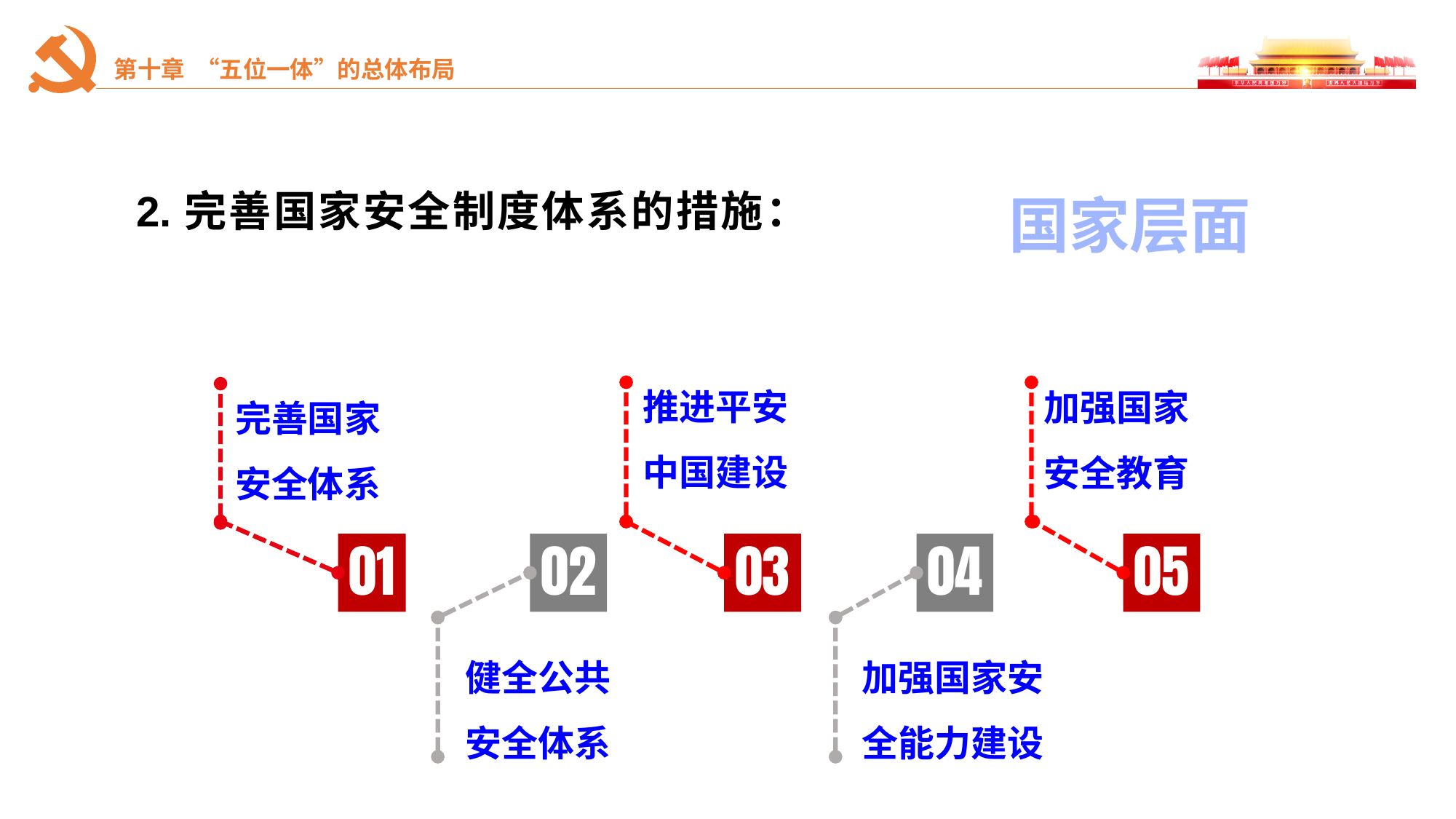

2.完善国家安全制度体系的措施：
国家层面
推进平安中国建设
加强国家安全教育
完善国家安全体系
01
02
03
04
05
健全公共安全体系
加强国家安全能力建设